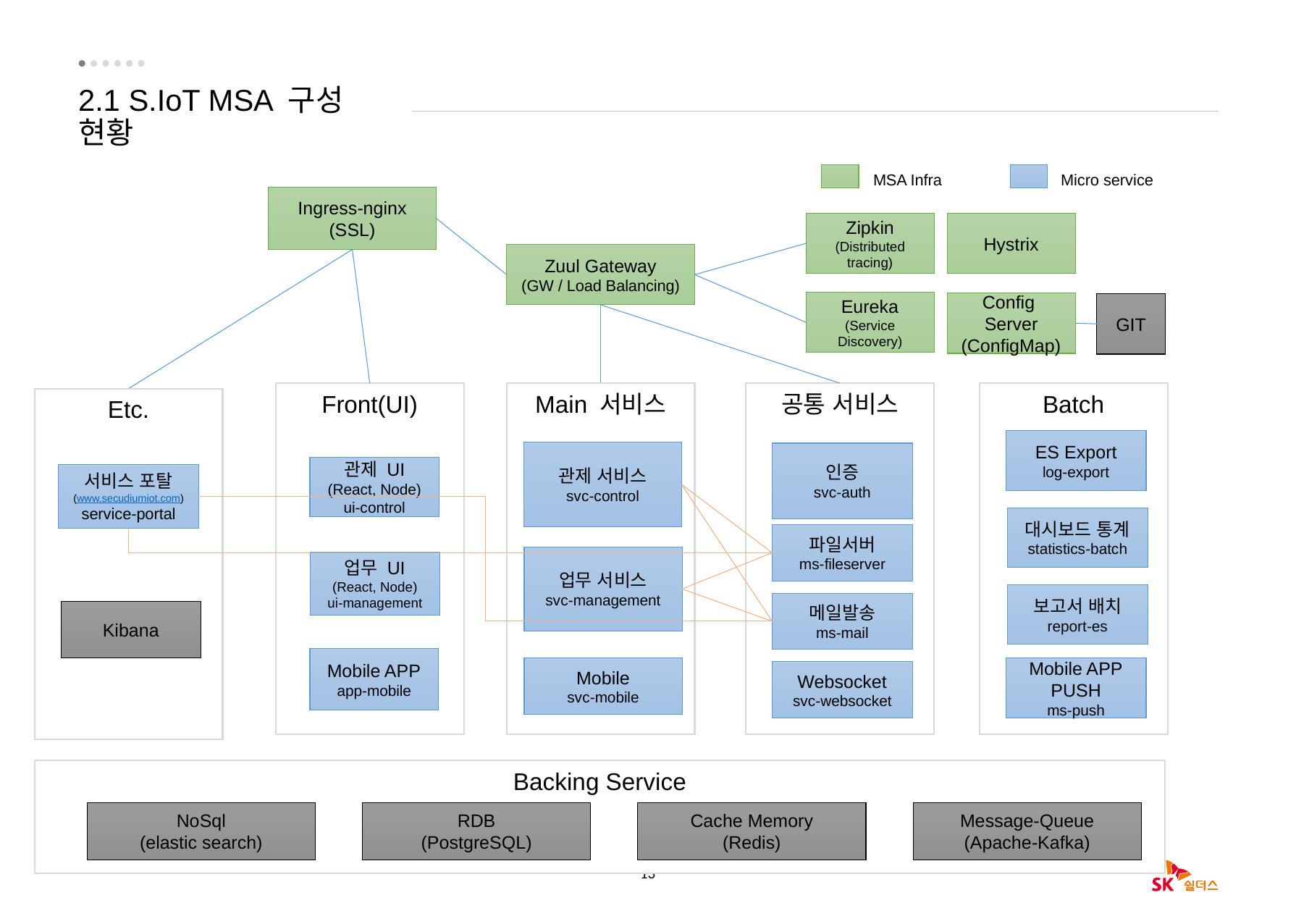

# 2.1 S.IoT MSA 구성 현황

MSA Infra

Micro service
Ingress-nginx
(SSL)
Hystrix
Zipkin
(Distributed tracing)
Zuul Gateway
(GW / Load Balancing)
Eureka
(Service Discovery)
Config
Server
(ConfigMap)
GIT
Front(UI)
Main 서비스
공통 서비스
Batch
Etc.
ES Export
log-export
관제 서비스
svc-control
인증
svc-auth
관제 UI
(React, Node)
ui-control
서비스 포탈
(www.secudiumiot.com)
service-portal
대시보드 통계
statistics-batch
파일서버
ms-fileserver
업무 서비스
svc-management
업무 UI
(React, Node)
ui-management
보고서 배치
report-es
메일발송
ms-mail
Kibana
Mobile APP
app-mobile
Mobile
svc-mobile
Mobile APP PUSH
ms-push
Websocket
svc-websocket
Backing Service
NoSql
(elastic search)
RDB
(PostgreSQL)
Cache Memory
(Redis)
Message-Queue
(Apache-Kafka)
13